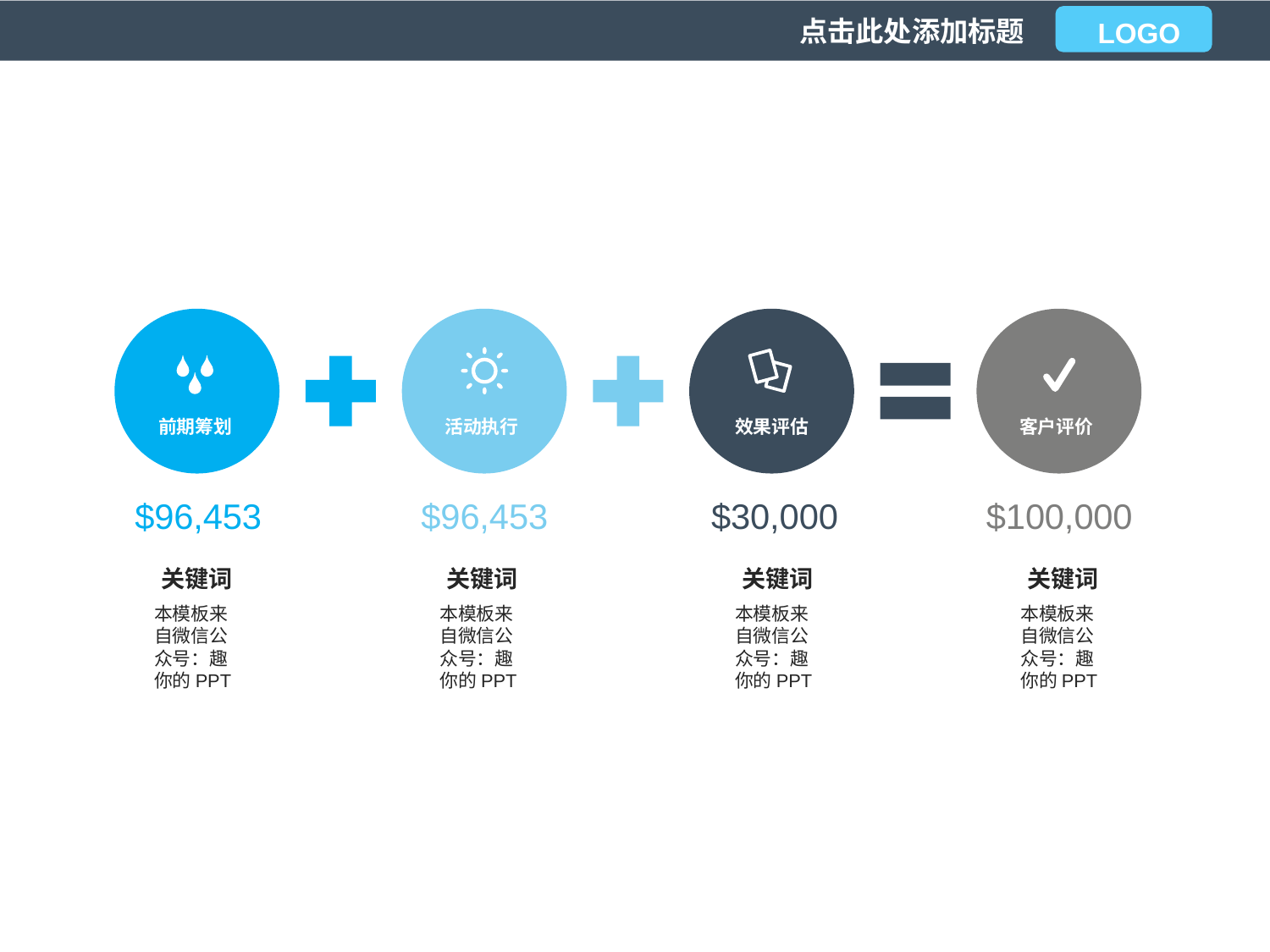

LOGO
点击此处添加标题

效果评估
客户评价
活动执行
前期筹划
Part 01
$96,453
$96,453
$30,000
$100,000
关键词
关键词
关键词
关键词
本模板来自微信公众号：趣你的PPT
本模板来自微信公众号：趣你的PPT
本模板来自微信公众号：趣你的PPT
本模板来自微信公众号：趣你的PPT